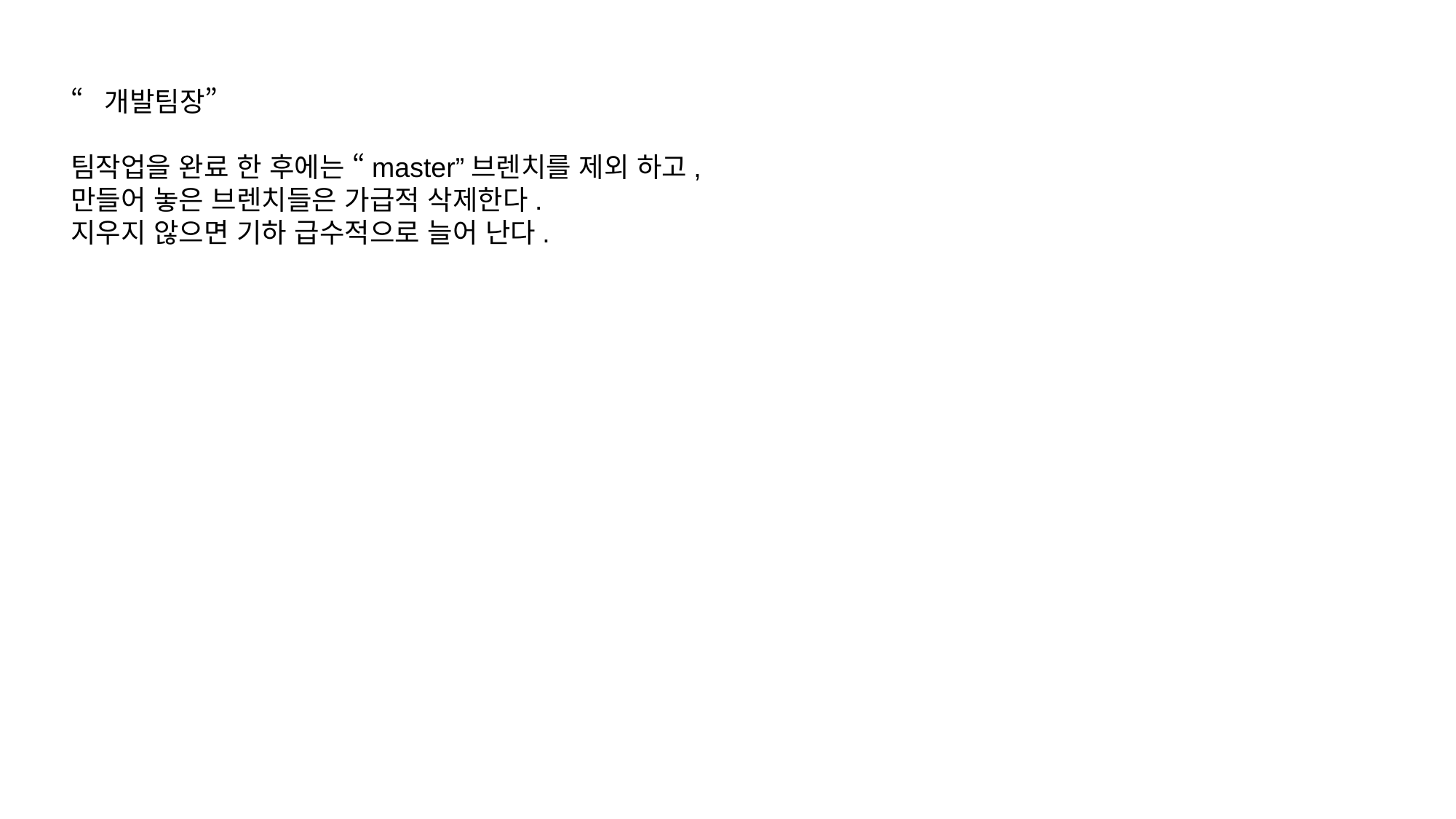

“개발팀장”

팀작업을 완료 한 후에는 “master”브렌치를 제외 하고,
만들어 놓은 브렌치들은 가급적 삭제한다.
지우지 않으면 기하 급수적으로 늘어 난다.